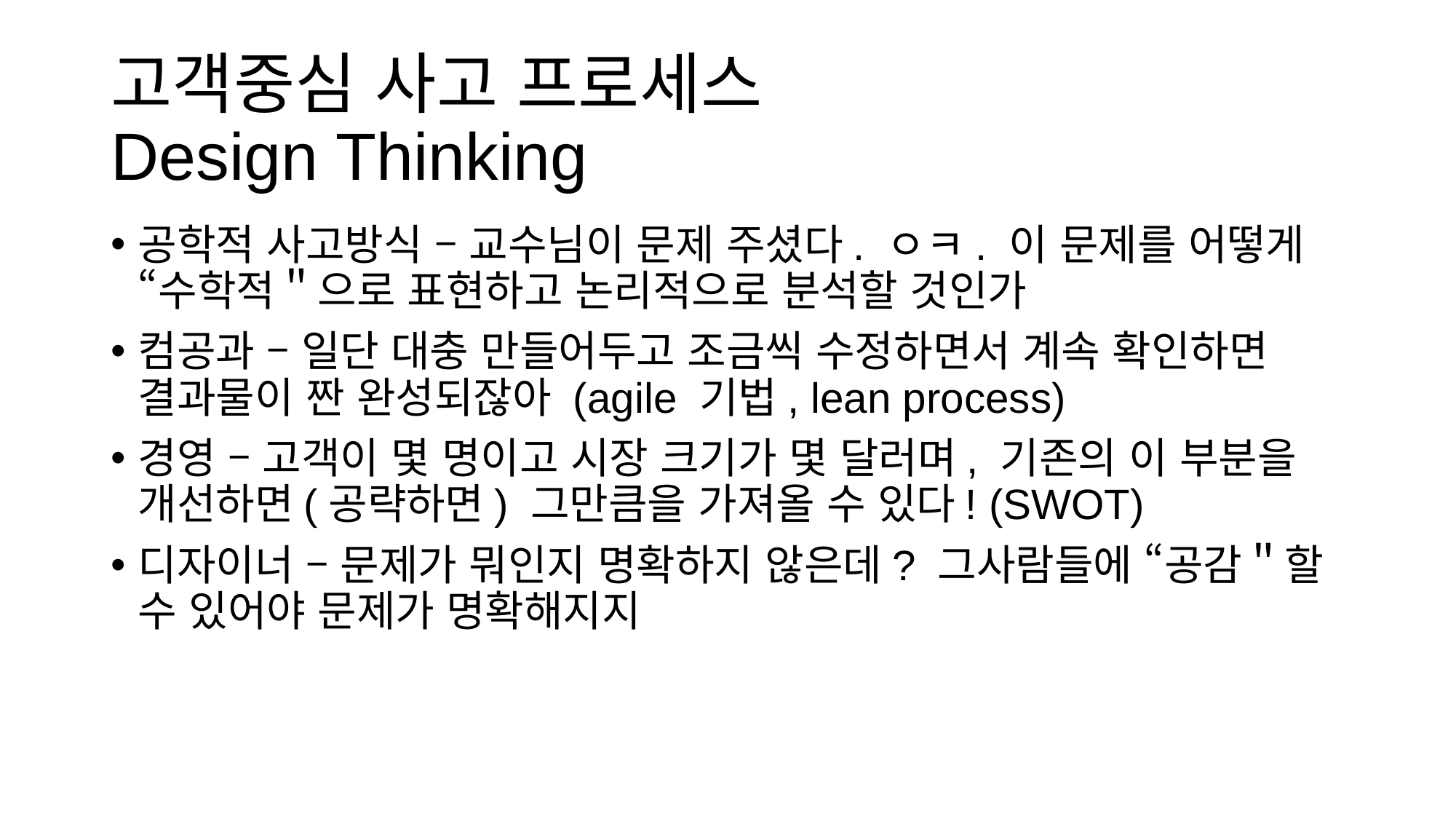

# 고객중심 사고 프로세스 Design Thinking
공학적 사고방식 – 교수님이 문제 주셨다. ㅇㅋ. 이 문제를 어떻게 “수학적＂으로 표현하고 논리적으로 분석할 것인가
컴공과 – 일단 대충 만들어두고 조금씩 수정하면서 계속 확인하면 결과물이 짠 완성되잖아 (agile 기법, lean process)
경영 – 고객이 몇 명이고 시장 크기가 몇 달러며, 기존의 이 부분을 개선하면(공략하면) 그만큼을 가져올 수 있다! (SWOT)
디자이너 – 문제가 뭐인지 명확하지 않은데? 그사람들에 “공감＂할 수 있어야 문제가 명확해지지